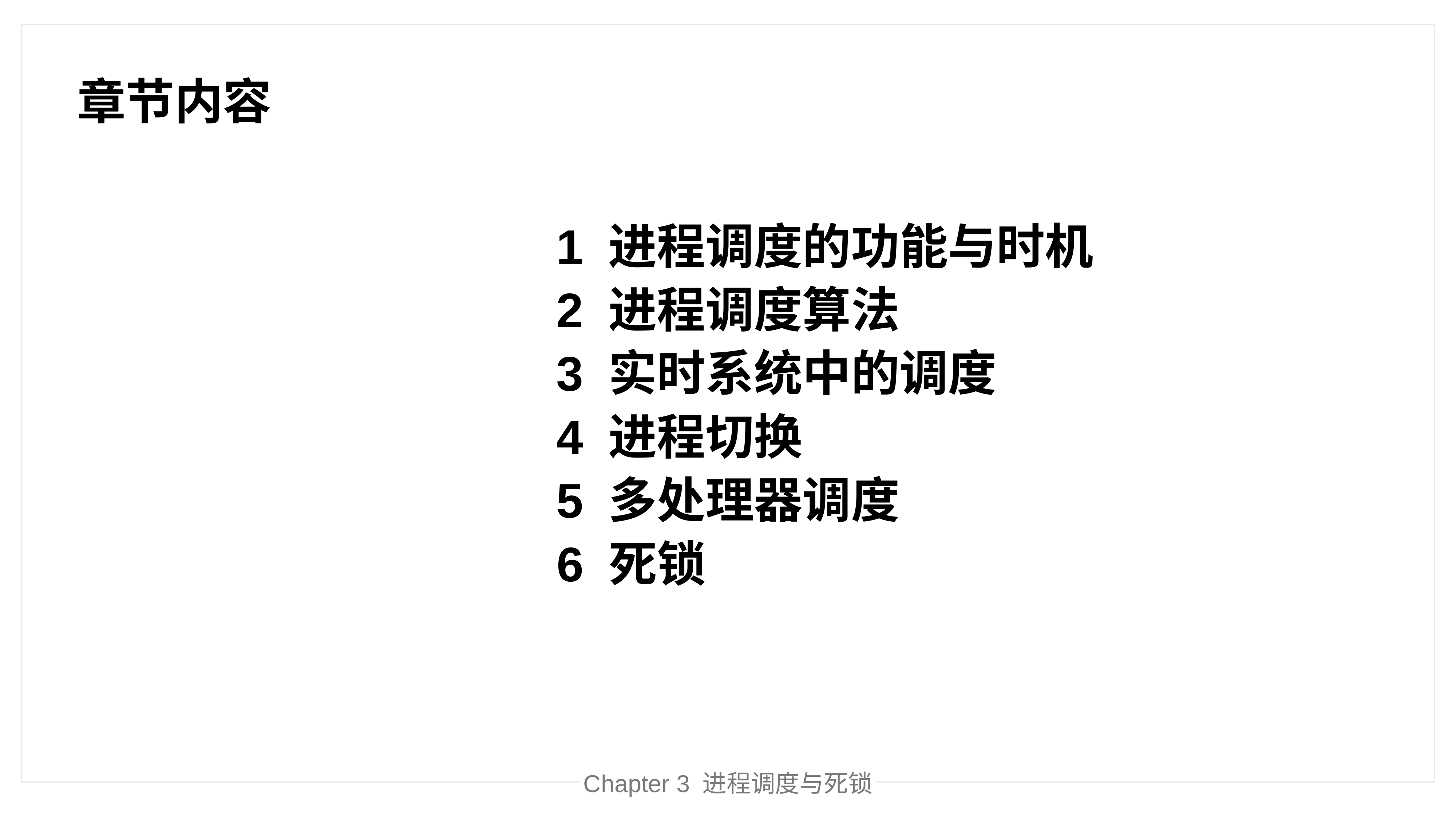

章节内容
1 进程调度的功能与时机
2 进程调度算法
3 实时系统中的调度
4 进程切换
5 多处理器调度
6 死锁
Chapter 3 进程调度与死锁